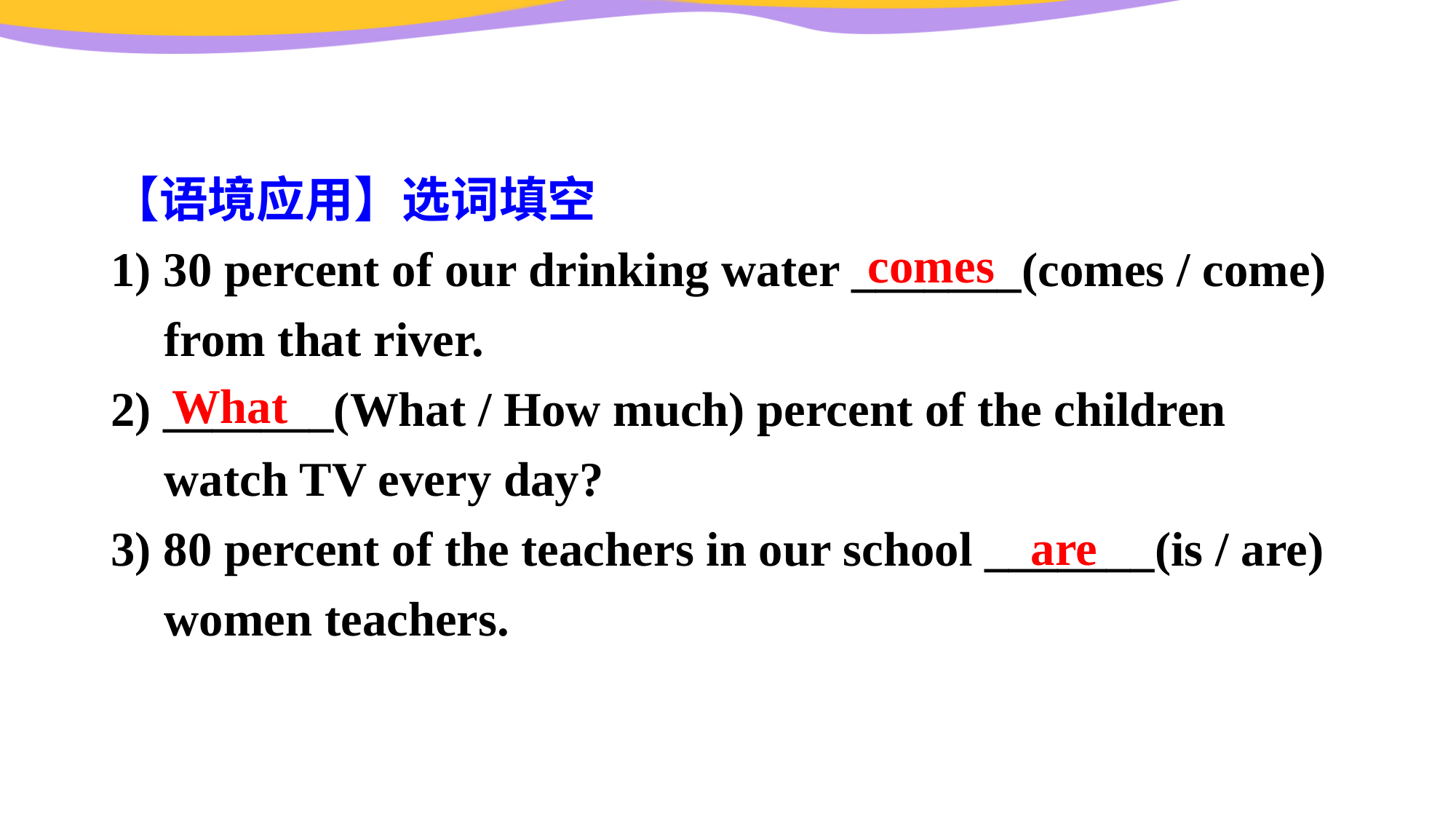

【语境应用】选词填空
1) 30 percent of our drinking water _______(comes / come) from that river.
2) _______(What / How much) percent of the children watch TV every day?
3) 80 percent of the teachers in our school _______(is / are) women teachers.
comes
What
are